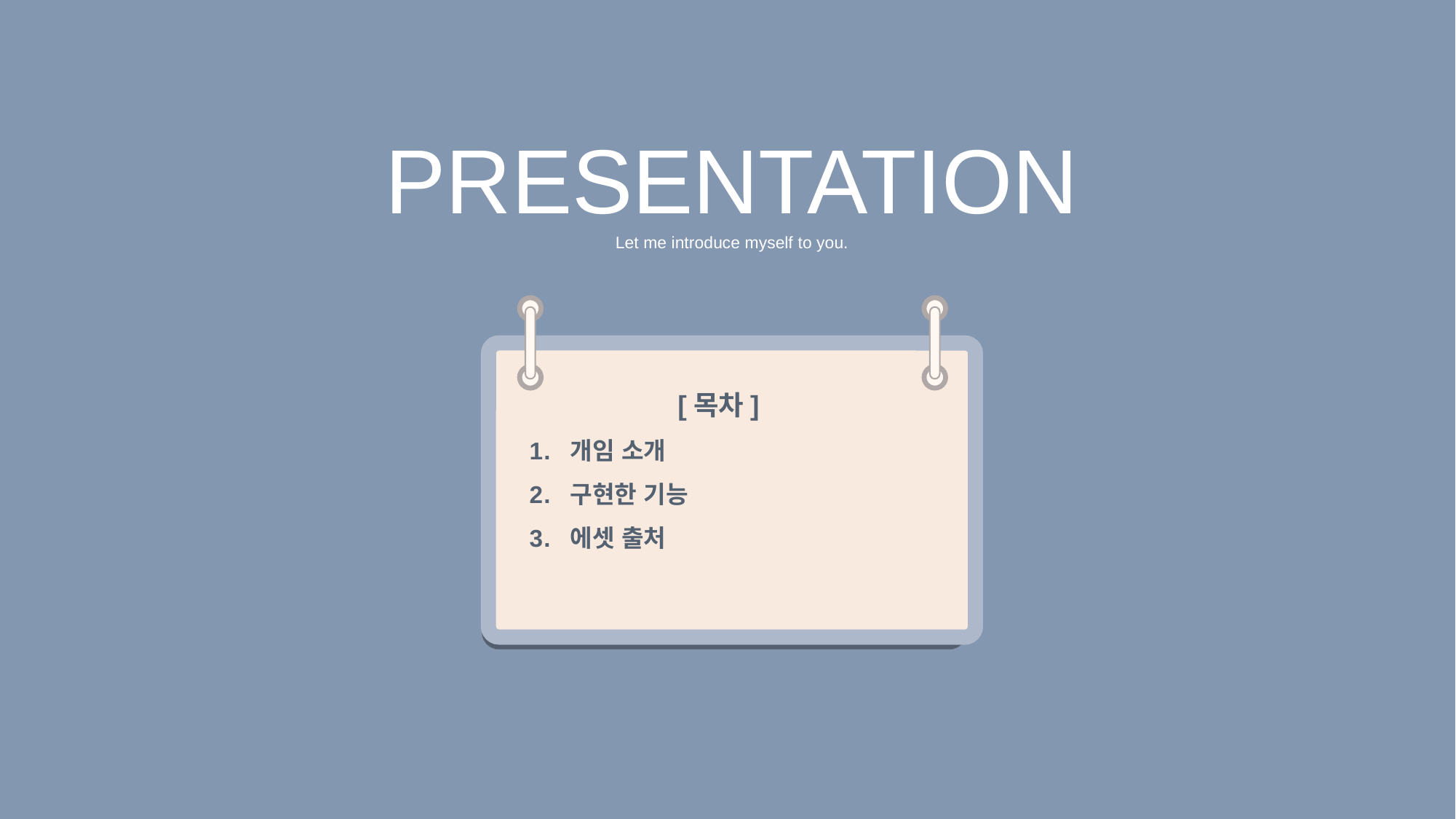

PRESENTATION
Let me introduce myself to you.

[목차]
개임 소개
구현한 기능
에셋 출처